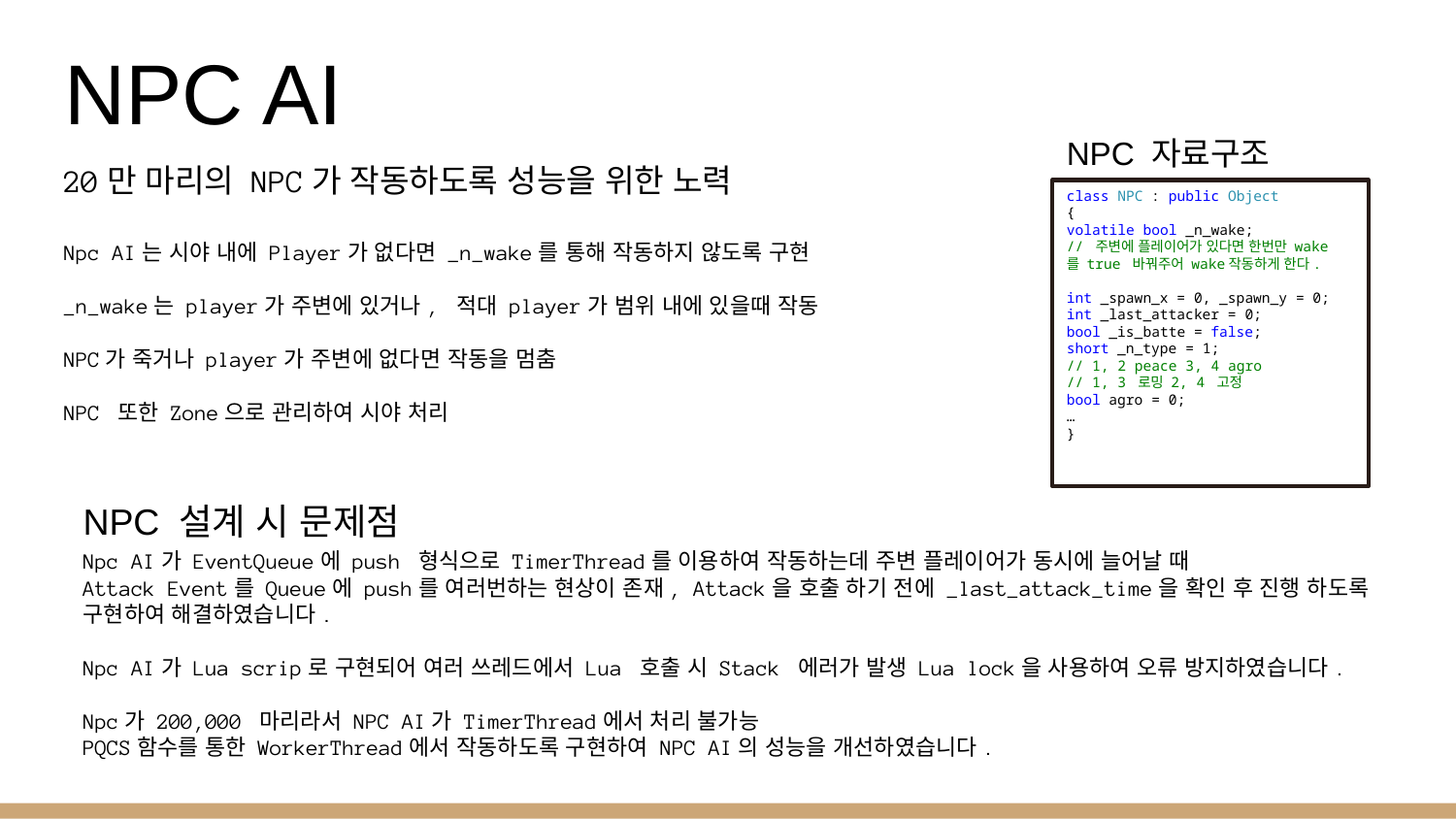

# NPC AI
NPC 자료구조
20만 마리의 NPC가 작동하도록 성능을 위한 노력

Npc AI는 시야 내에 Player가 없다면 _n_wake를 통해 작동하지 않도록 구현

_n_wake는 player가 주변에 있거나, 적대 player가 범위 내에 있을때 작동

NPC가 죽거나 player가 주변에 없다면 작동을 멈춤

NPC 또한 Zone으로 관리하여 시야 처리

class NPC : public Object
{
volatile bool _n_wake;
// 주변에 플레이어가 있다면 한번만 wake를 true 바꿔주어 wake작동하게 한다.

int _spawn_x = 0, _spawn_y = 0;
int _last_attacker = 0;
bool _is_batte = false;
short _n_type = 1;
// 1, 2 peace 3, 4 agro
// 1, 3 로밍 2, 4 고정
bool agro = 0;
…
}
NPC 설계 시 문제점
Npc AI가 EventQueue에 push 형식으로 TimerThread를 이용하여 작동하는데 주변 플레이어가 동시에 늘어날 때
Attack Event를 Queue에 push를 여러번하는 현상이 존재, Attack을 호출 하기 전에 _last_attack_time을 확인 후 진행 하도록 구현하여 해결하였습니다.

Npc AI가 Lua scrip로 구현되어 여러 쓰레드에서 Lua 호출 시 Stack 에러가 발생 Lua lock을 사용하여 오류 방지하였습니다.

Npc가 200,000 마리라서 NPC AI가 TimerThread에서 처리 불가능
PQCS함수를 통한 WorkerThread에서 작동하도록 구현하여 NPC AI의 성능을 개선하였습니다.